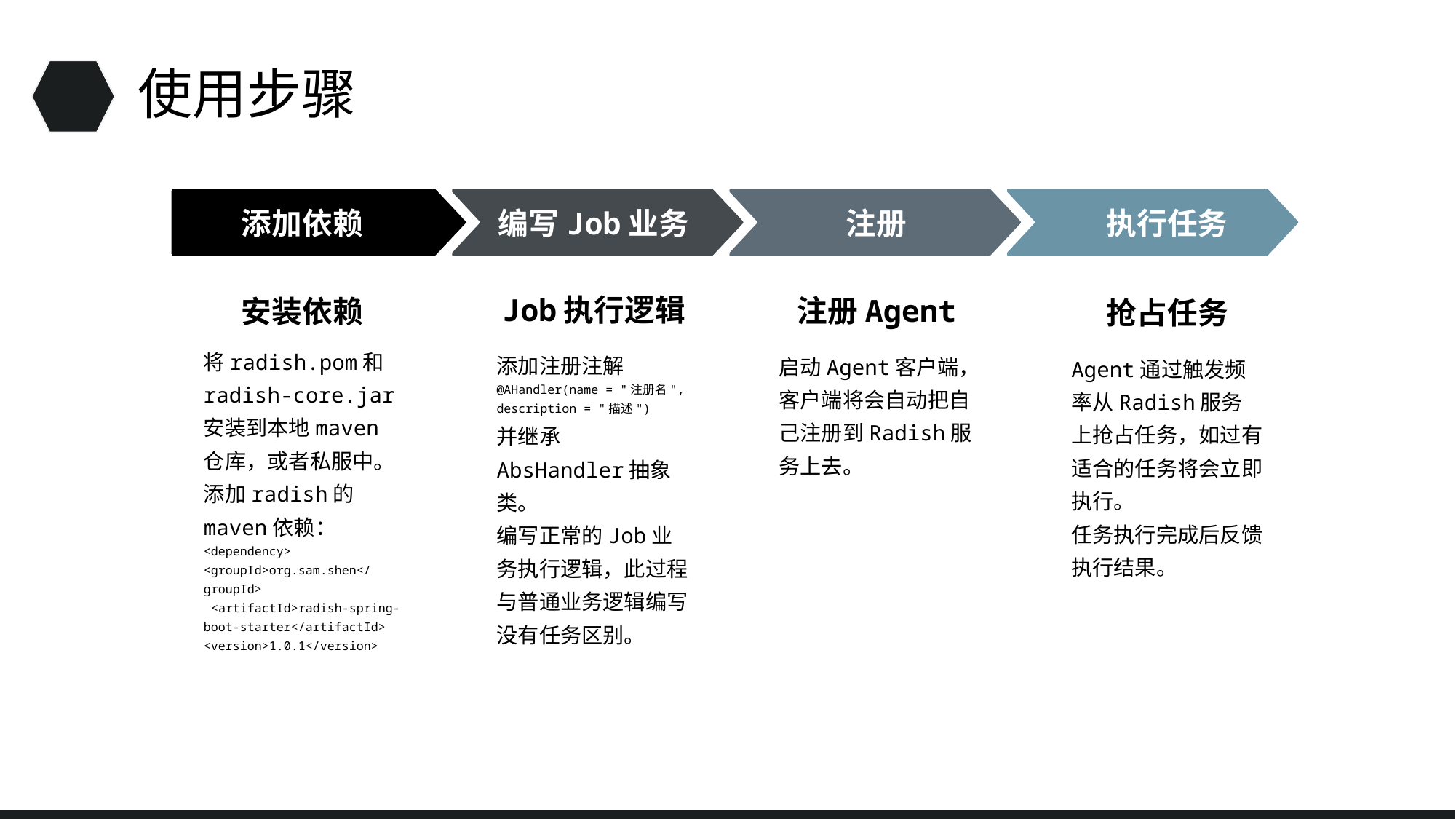

使用步骤

添加依赖
安装依赖
将radish.pom和
radish-core.jar安装到本地maven仓库，或者私服中。
添加radish的maven依赖：
<dependency>
<groupId>org.sam.shen</groupId>
 <artifactId>radish-spring-boot-starter</artifactId>
<version>1.0.1</version>

编写Job业务
Job执行逻辑
添加注册注解
@AHandler(name = "注册名", description = "描述")
并继承AbsHandler抽象类。
编写正常的Job业务执行逻辑，此过程与普通业务逻辑编写没有任务区别。

注册
注册Agent
启动Agent客户端，客户端将会自动把自己注册到Radish服务上去。

执行任务
抢占任务
Agent通过触发频率从Radish服务上抢占任务，如过有适合的任务将会立即执行。
任务执行完成后反馈执行结果。